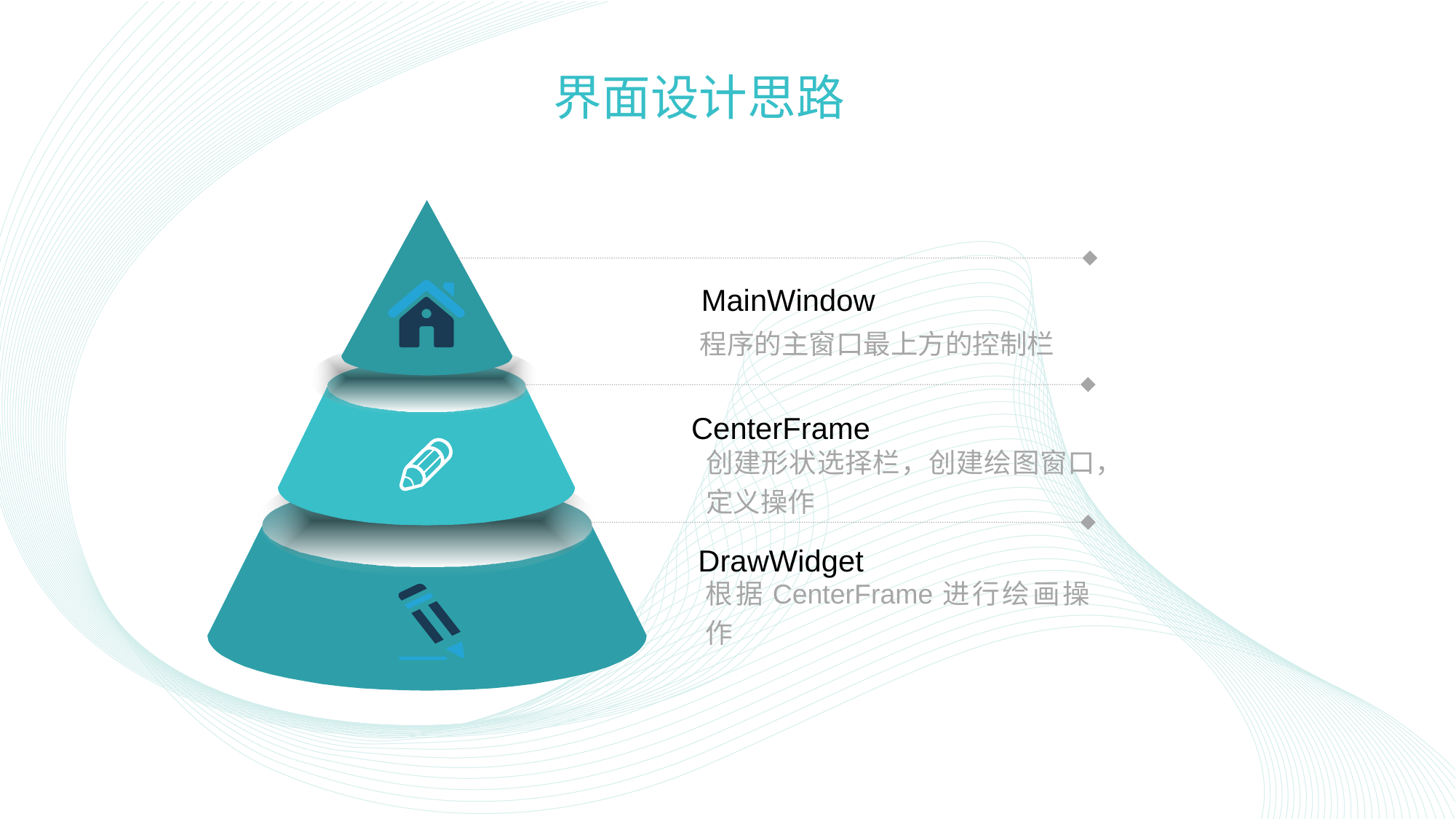

# 界面设计思路

MainWindow

程序的主窗口最上方的控制栏

CenterFrame

创建形状选择栏，创建绘图窗口，定义操作

DrawWidget
根据CenterFrame进行绘画操作